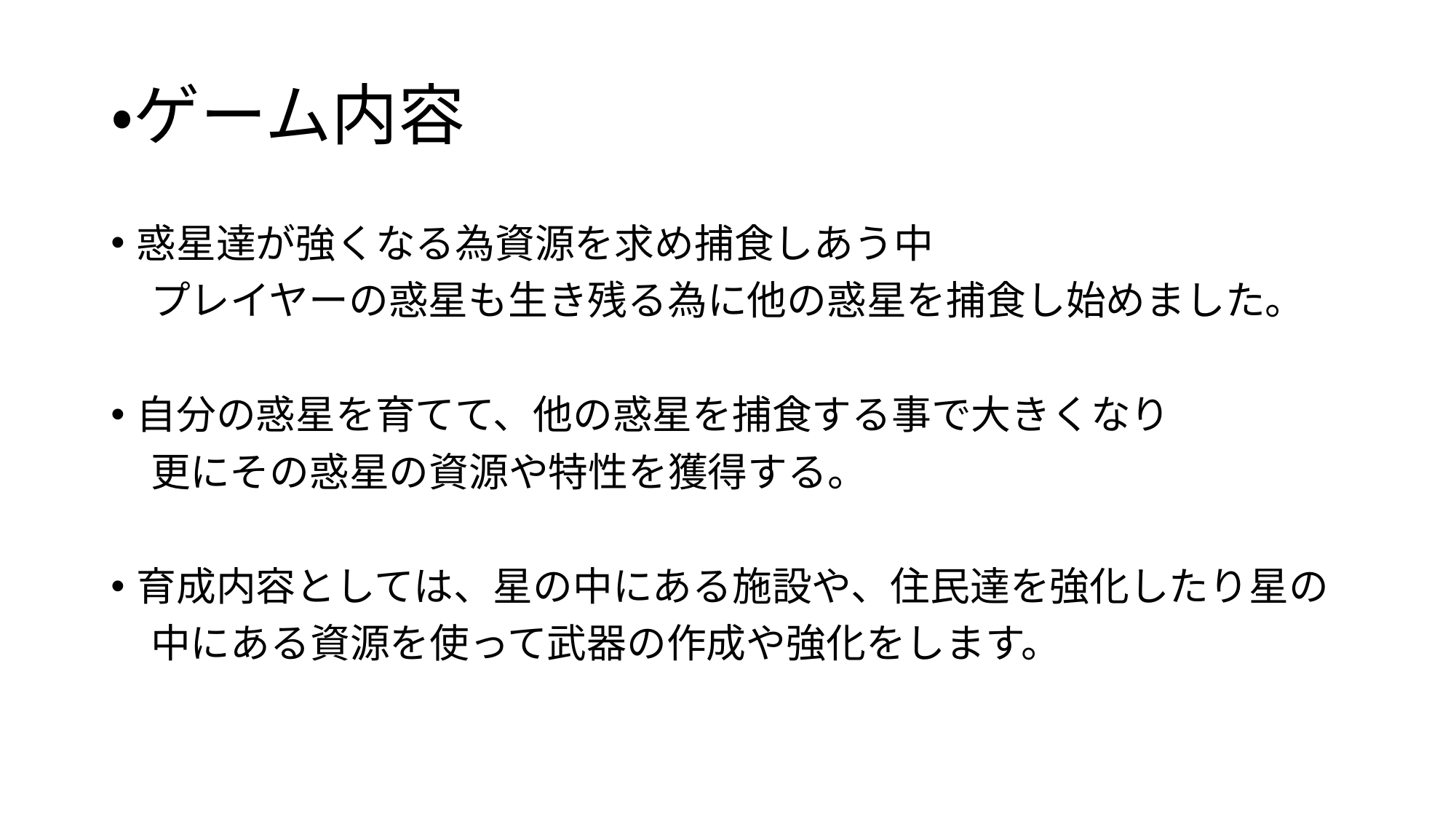

# ・ゲーム内容
惑星達が強くなる為資源を求め捕食しあう中
　プレイヤーの惑星も生き残る為に他の惑星を捕食し始めました。

自分の惑星を育てて、他の惑星を捕食する事で大きくなり
　更にその惑星の資源や特性を獲得する。

育成内容としては、星の中にある施設や、住民達を強化したり星の
　中にある資源を使って武器の作成や強化をします。